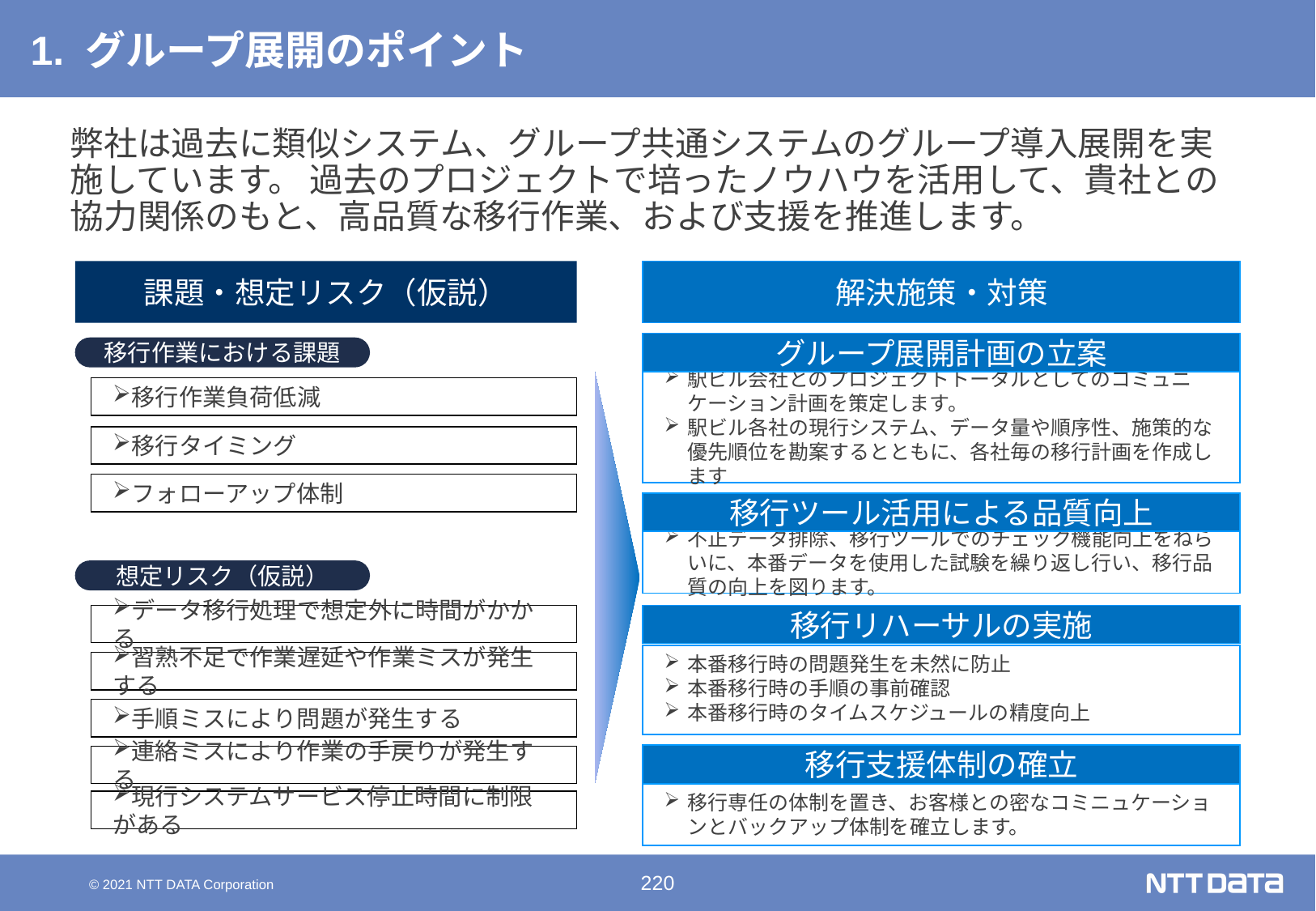

# 1. グループ展開のポイント
弊社は過去に類似システム、グループ共通システムのグループ導入展開を実施しています。 過去のプロジェクトで培ったノウハウを活用して、貴社との協力関係のもと、高品質な移行作業、および支援を推進します。

課題・想定リスク（仮説）
解決施策・対策
グループ展開計画の立案
駅ビル会社とのプロジェクトトータルとしてのコミュニケーション計画を策定します。
駅ビル各社の現行システム、データ量や順序性、施策的な優先順位を勘案するとともに、各社毎の移行計画を作成します
移行作業における課題
移行作業負荷低減
移行タイミング
フォローアップ体制
移行ツール活用による品質向上
不正データ排除、移行ツールでのチェック機能向上をねらいに、本番データを使用した試験を繰り返し行い、移行品質の向上を図ります。

想定リスク（仮説）
データ移行処理で想定外に時間がかかる
移行リハーサルの実施
本番移行時の問題発生を未然に防止
本番移行時の手順の事前確認
本番移行時のタイムスケジュールの精度向上
習熟不足で作業遅延や作業ミスが発生する
手順ミスにより問題が発生する
移行支援体制の確立
移行専任の体制を置き、お客様との密なコミニュケーションとバックアップ体制を確立します。
連絡ミスにより作業の手戻りが発生する
現行システムサービス停止時間に制限がある